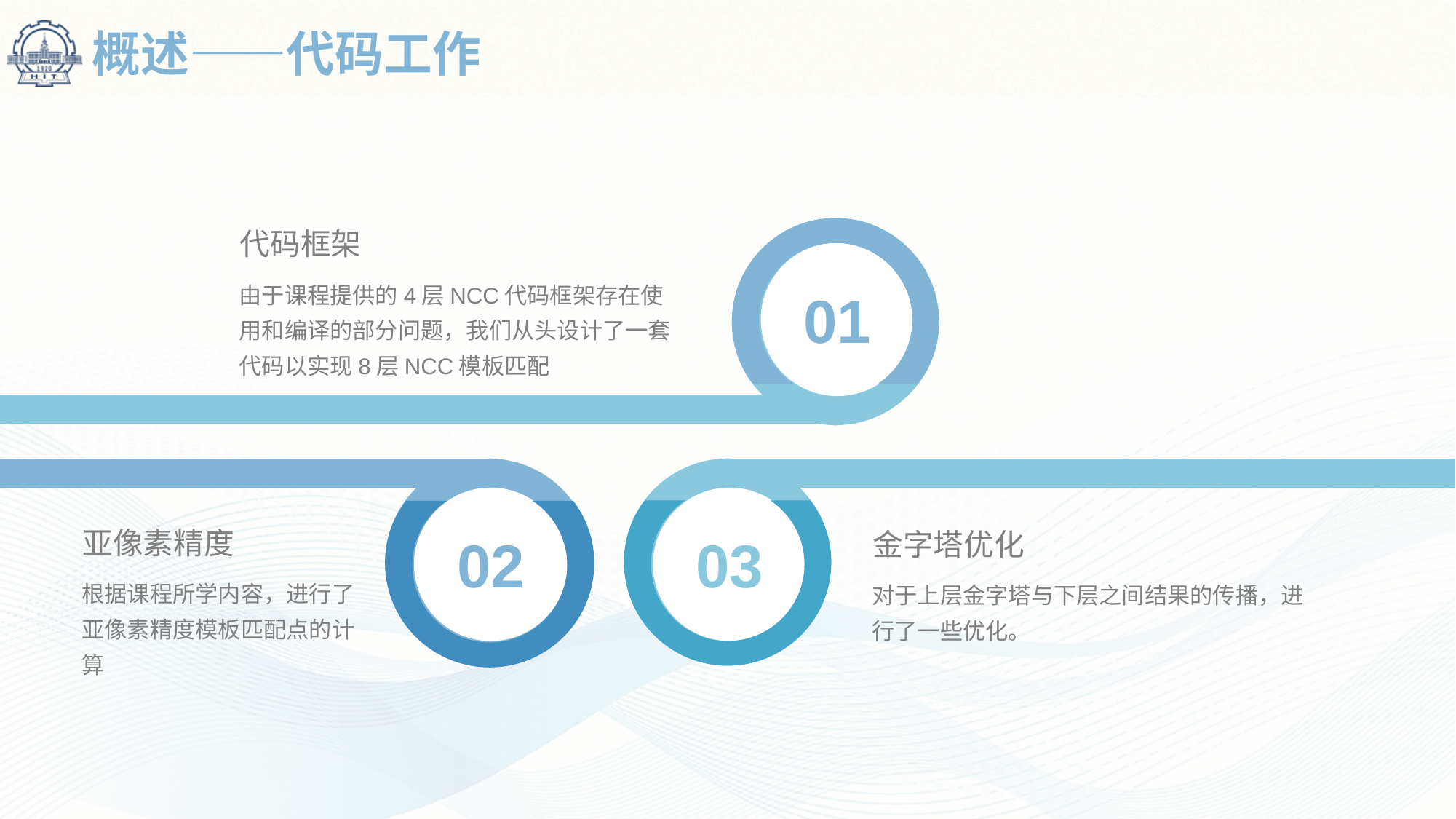

# 概述——代码工作

01
代码框架
由于课程提供的4层NCC代码框架存在使用和编译的部分问题，我们从头设计了一套代码以实现8层NCC模板匹配

03

02
亚像素精度
金字塔优化
根据课程所学内容，进行了亚像素精度模板匹配点的计算
对于上层金字塔与下层之间结果的传播，进行了一些优化。